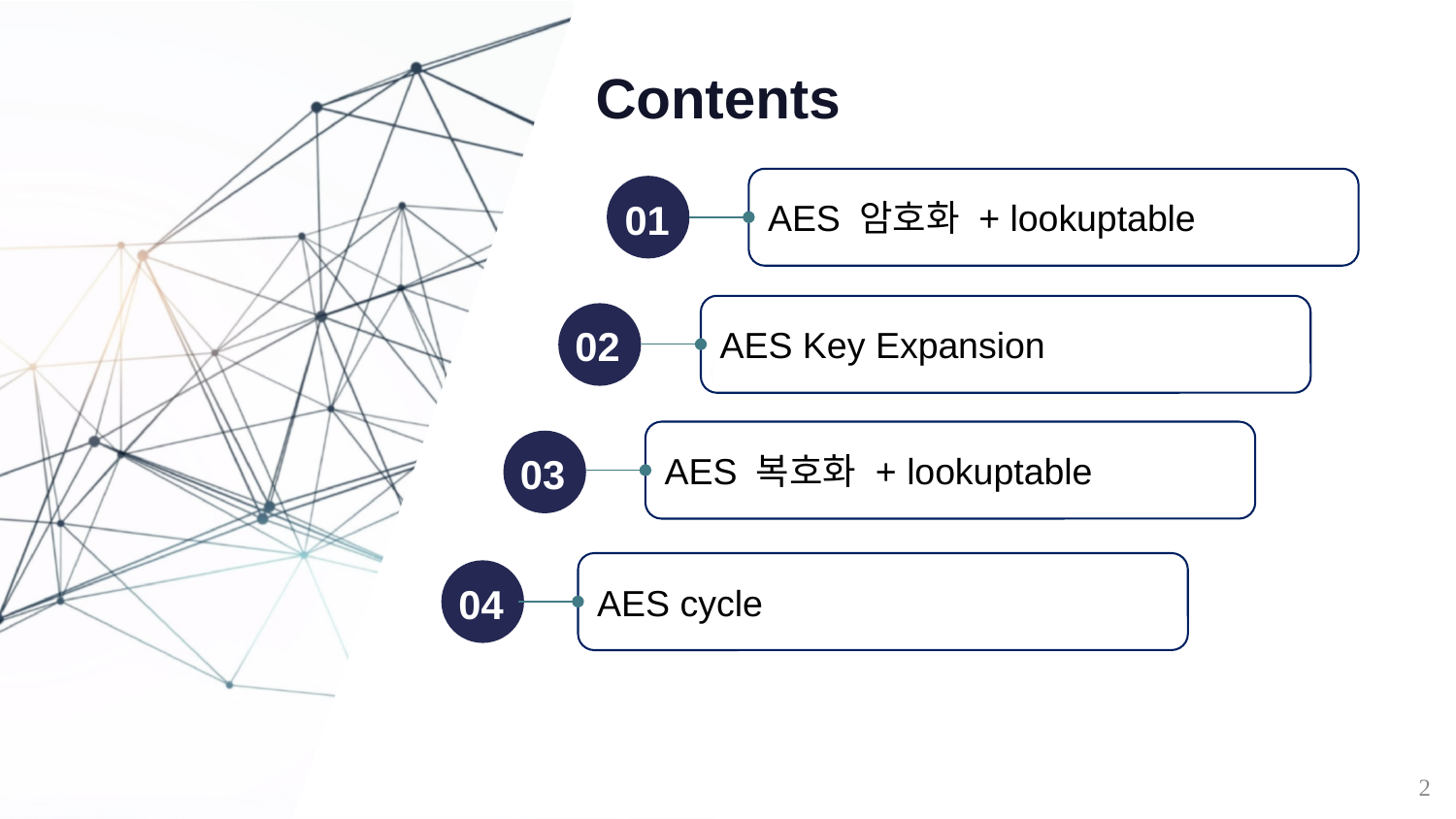

AES 암호화 + lookuptable

01
AES Key Expansion

02
AES 복호화 + lookuptable

03
AES cycle

04
2